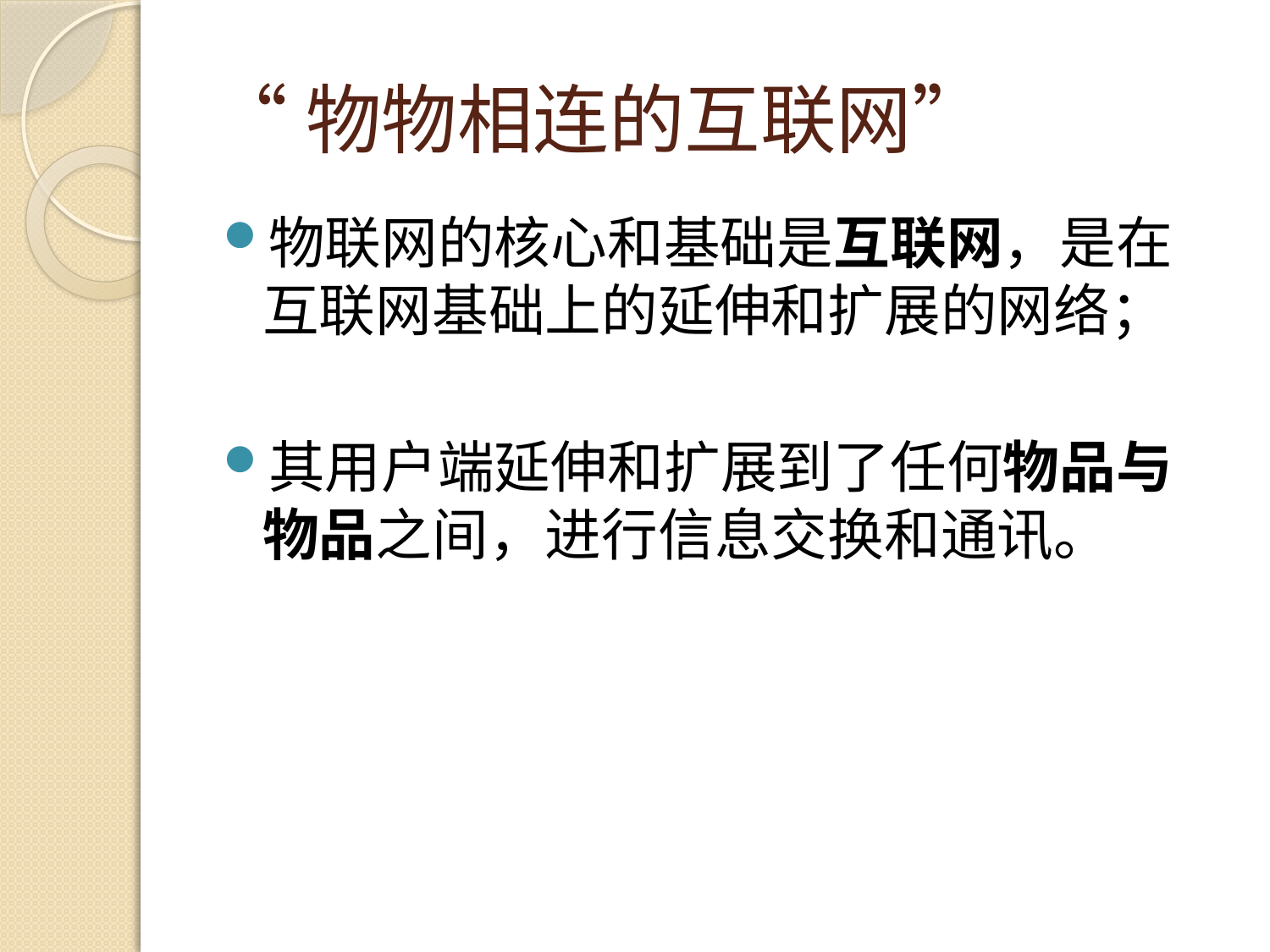

# “物物相连的互联网”
物联网的核心和基础是互联网，是在互联网基础上的延伸和扩展的网络；

其用户端延伸和扩展到了任何物品与物品之间，进行信息交换和通讯。